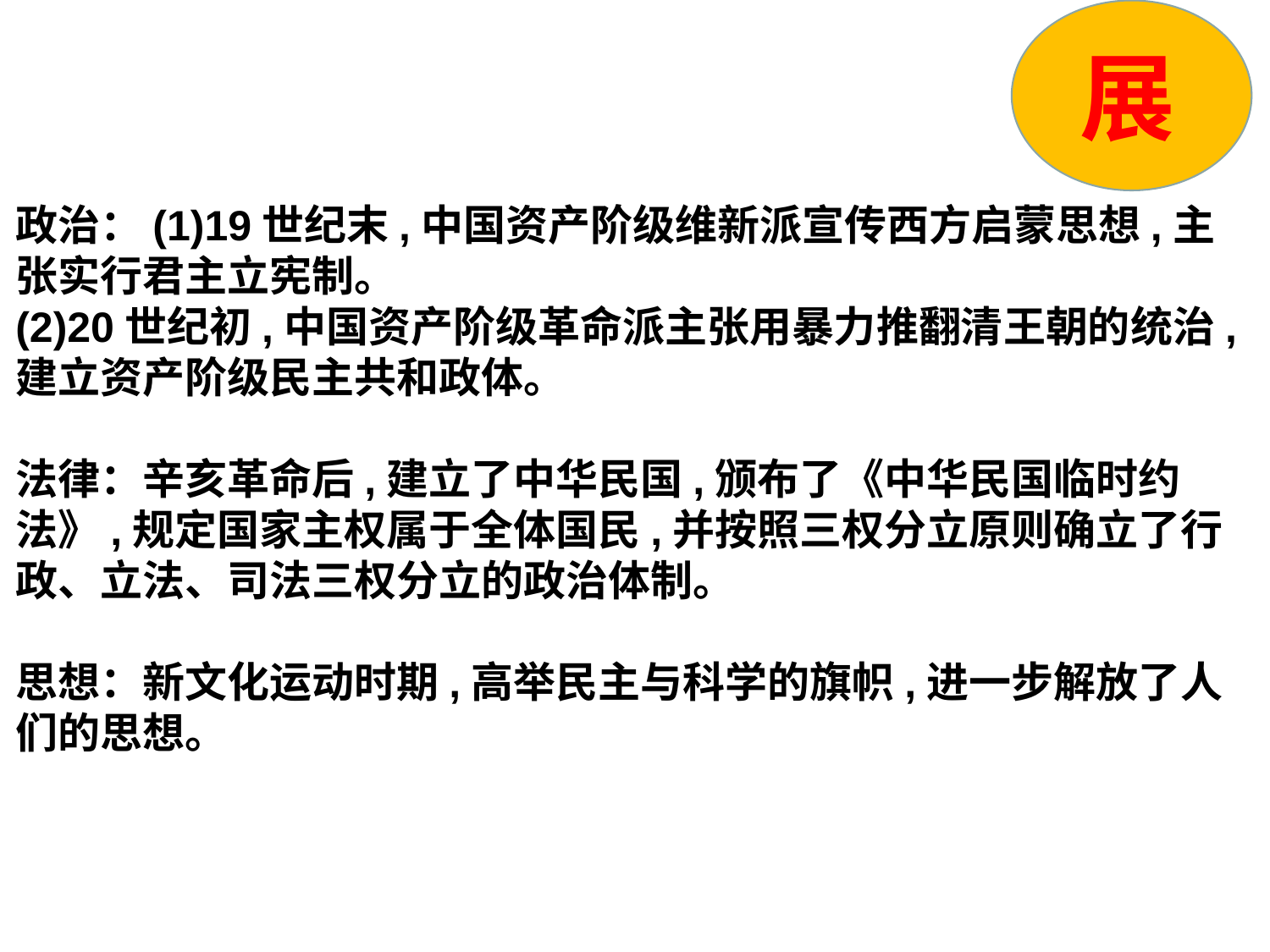

政治：(1)19世纪末,中国资产阶级维新派宣传西方启蒙思想,主张实行君主立宪制。
(2)20世纪初,中国资产阶级革命派主张用暴力推翻清王朝的统治,建立资产阶级民主共和政体。

法律：辛亥革命后,建立了中华民国,颁布了《中华民国临时约法》,规定国家主权属于全体国民,并按照三权分立原则确立了行政、立法、司法三权分立的政治体制。

思想：新文化运动时期,高举民主与科学的旗帜,进一步解放了人们的思想。

展